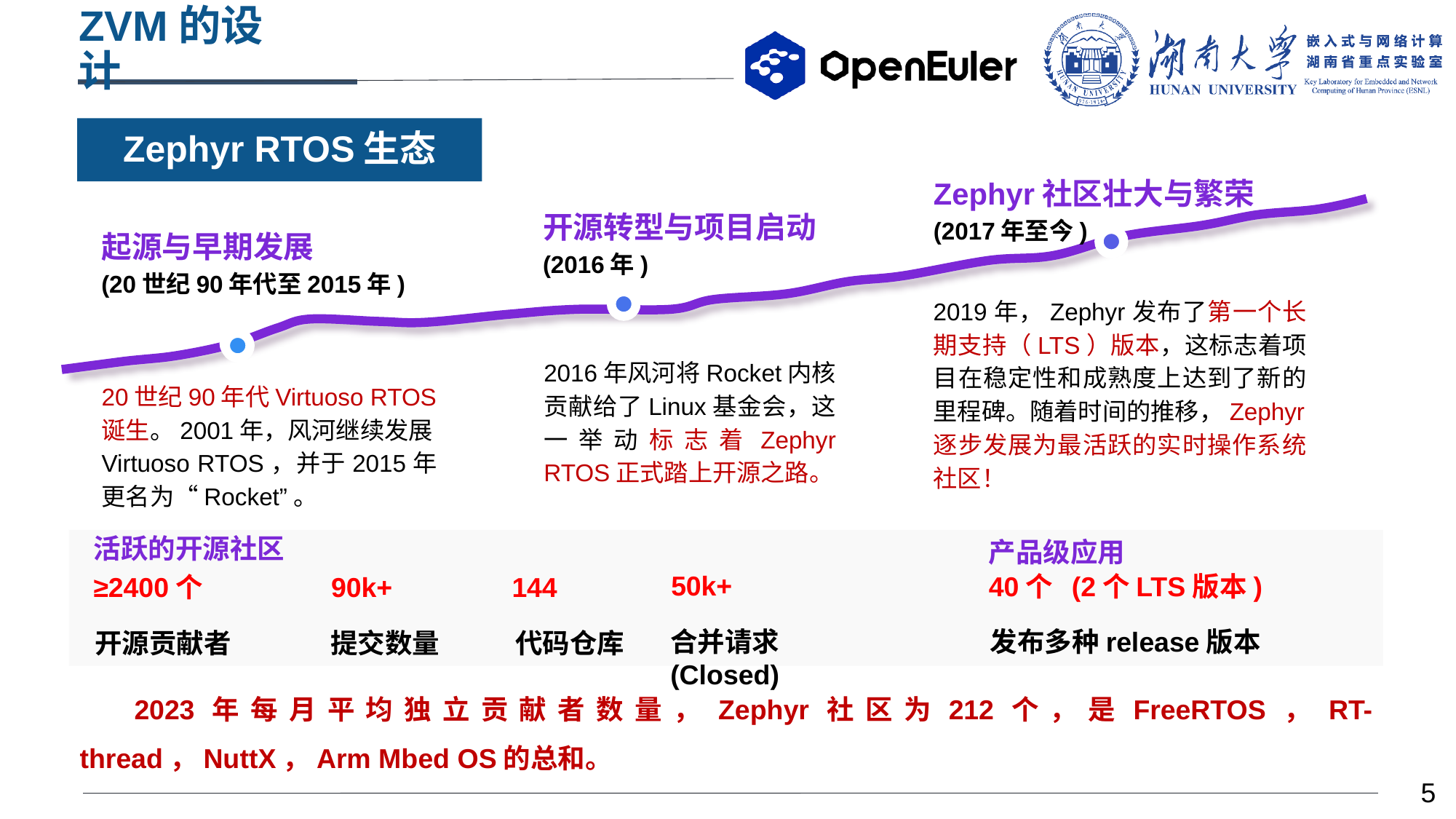

# ZVM的设计
Zephyr RTOS生态
Zephyr社区壮大与繁荣
(2017年至今)

2019年，Zephyr发布了第一个长期支持（LTS）版本，这标志着项目在稳定性和成熟度上达到了新的里程碑。随着时间的推移，Zephyr逐步发展为最活跃的实时操作系统社区！

开源转型与项目启动
(2016年)

2016年风河将Rocket内核贡献给了Linux基金会，这一举动标志着Zephyr RTOS正式踏上开源之路。
起源与早期发展
(20世纪90年代至2015年)

20世纪90年代Virtuoso RTOS诞生。2001年，风河继续发展Virtuoso RTOS，并于2015年更名为“Rocket”。
活跃的开源社区

产品级应用
50k+
合并请求(Closed)
40个  (2个LTS版本)
发布多种release版本
≥2400个
开源贡献者
90k+
提交数量
144
代码仓库
2023年每月平均独立贡献者数量，Zephyr社区为212个，是FreeRTOS，RT-thread，NuttX，Arm Mbed OS的总和。